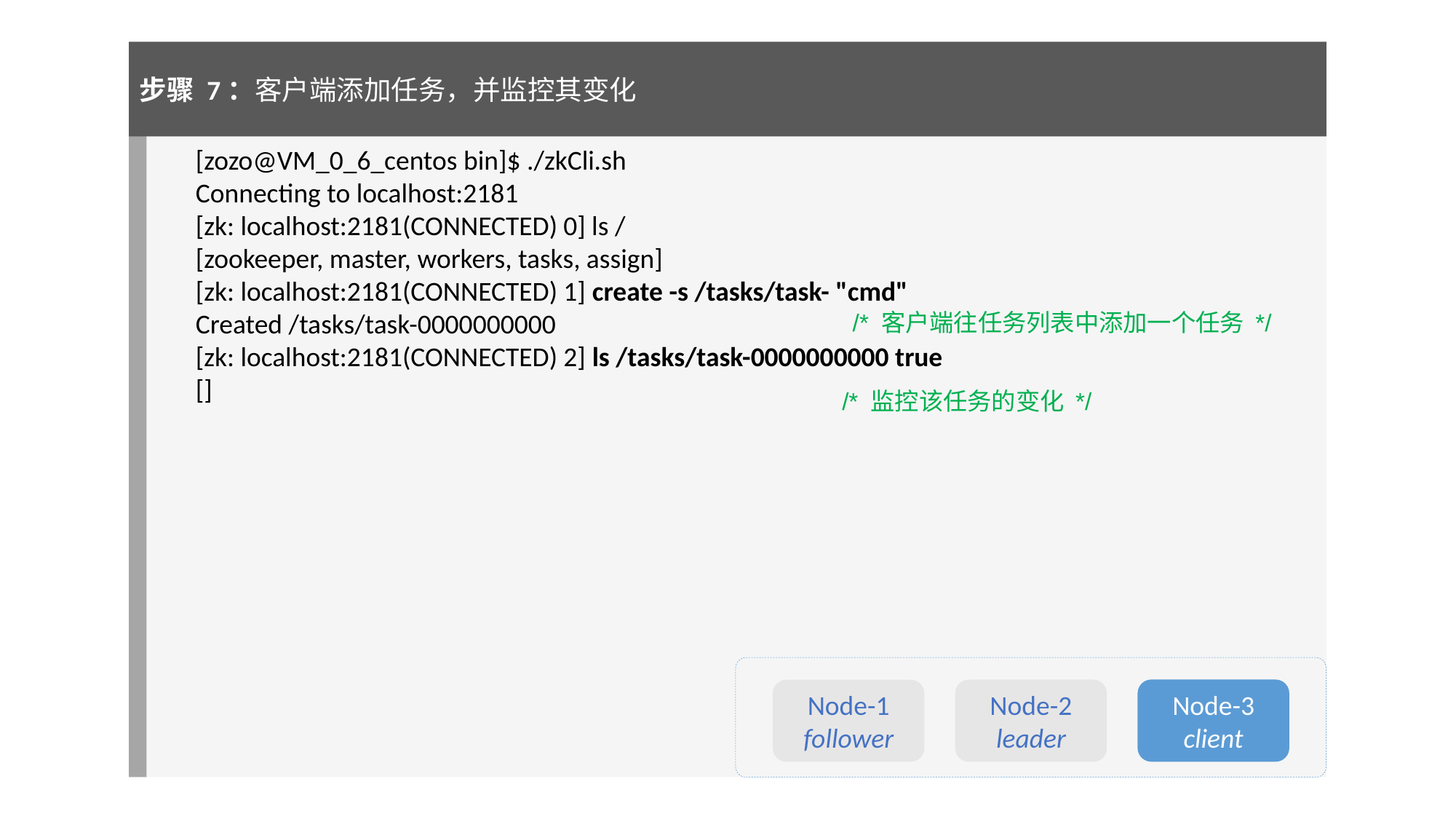

步骤 7：客户端添加任务，并监控其变化

[zozo@VM_0_6_centos bin]$ ./zkCli.sh
Connecting to localhost:2181
[zk: localhost:2181(CONNECTED) 0] ls /
[zookeeper, master, workers, tasks, assign]
[zk: localhost:2181(CONNECTED) 1] create -s /tasks/task- "cmd"
Created /tasks/task-0000000000
[zk: localhost:2181(CONNECTED) 2] ls /tasks/task-0000000000 true
[]
/* 客户端往任务列表中添加一个任务 */
/* 监控该任务的变化 */

Node-2
leader
Node-3
client
Node-1
follower